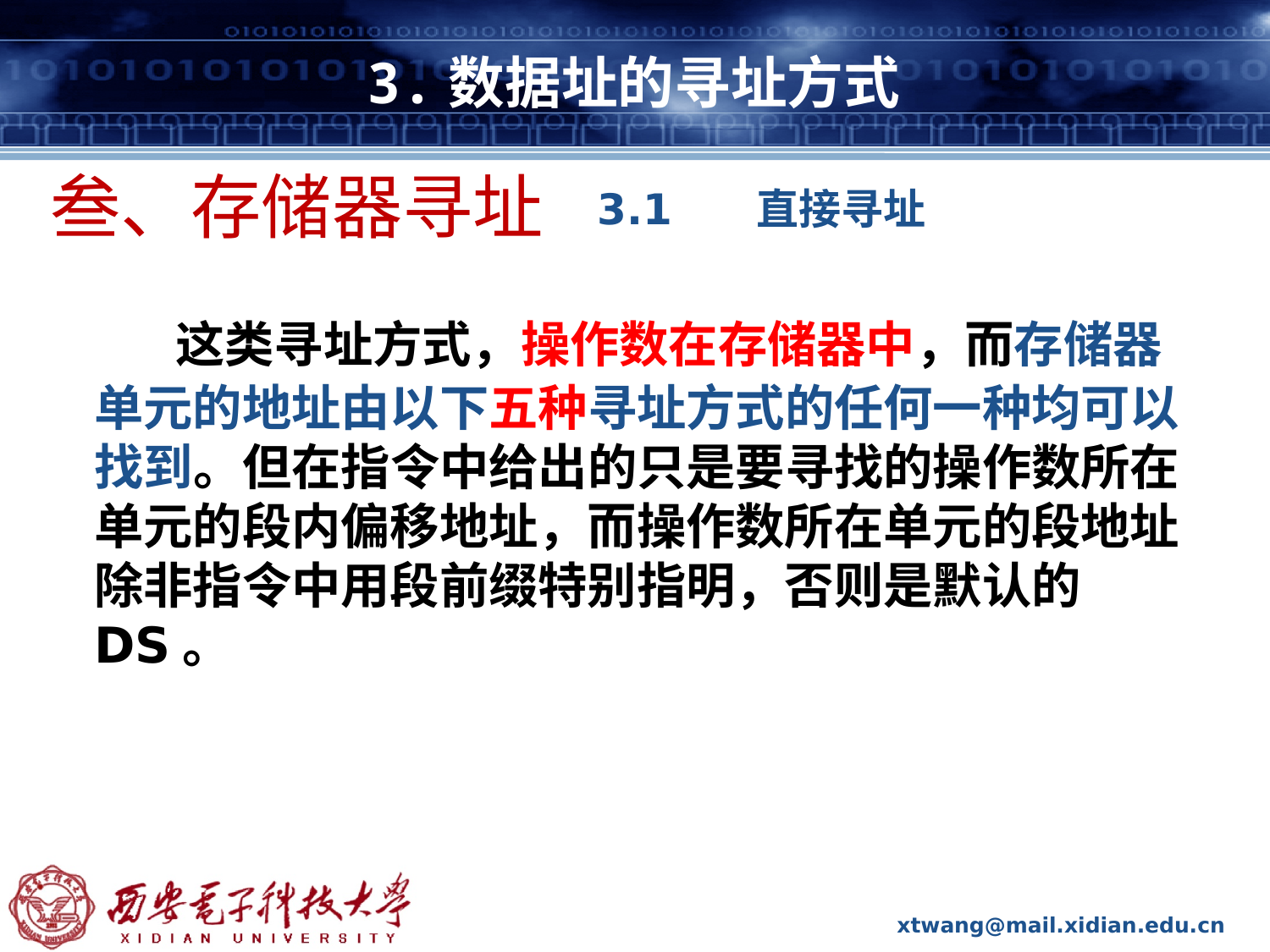

# 3.数据址的寻址方式
叁、存储器寻址
3.1     直接寻址
    这类寻址方式，操作数在存储器中，而存储器单元的地址由以下五种寻址方式的任何一种均可以找到。但在指令中给出的只是要寻找的操作数所在单元的段内偏移地址，而操作数所在单元的段地址除非指令中用段前缀特别指明，否则是默认的DS。